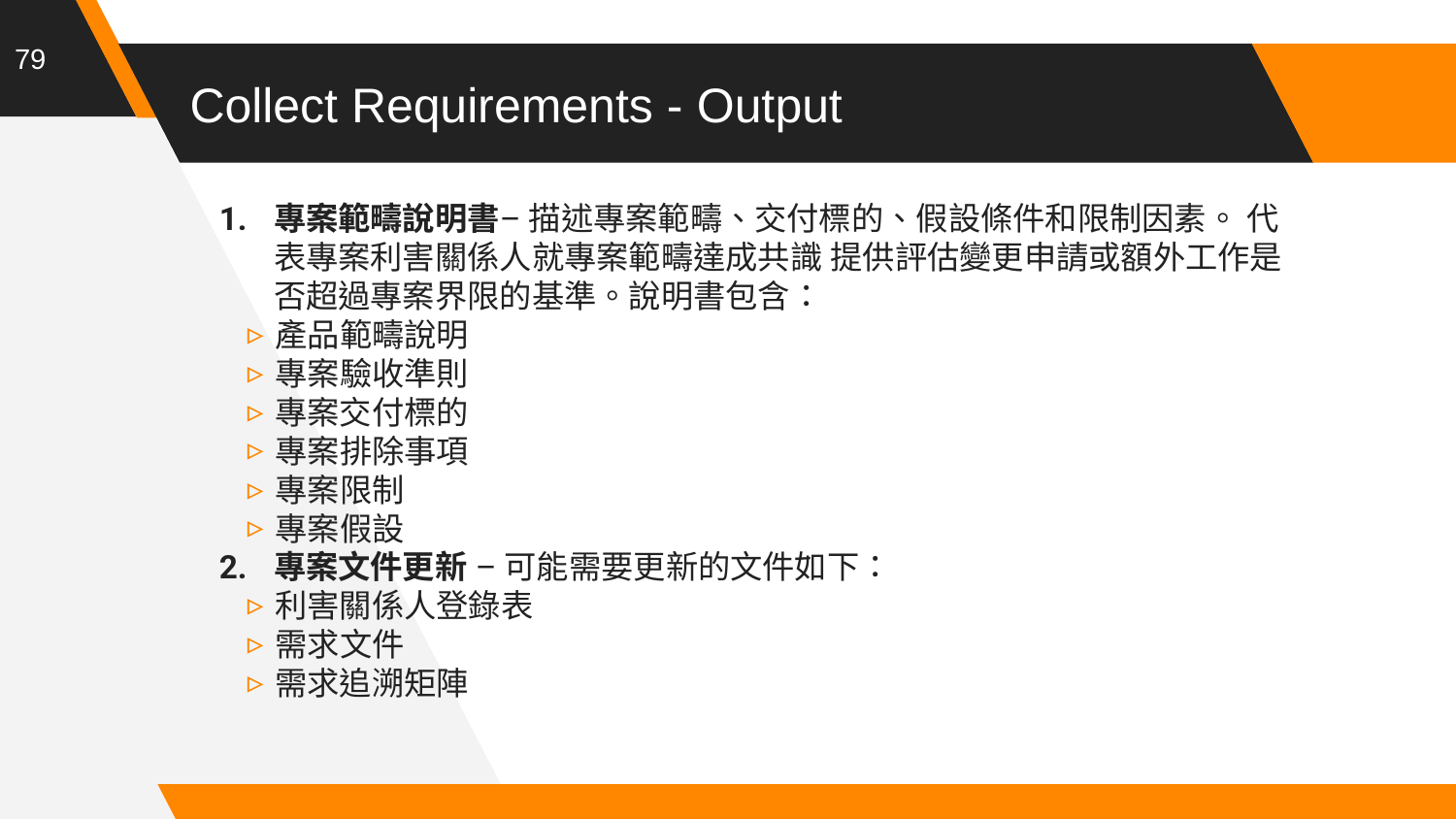

79
# Collect Requirements - Output
專案範疇說明書– 描述專案範疇、交付標的、假設條件和限制因素。 代表專案利害關係人就專案範疇達成共識 提供評估變更申請或額外工作是否超過專案界限的基準。說明書包含：
產品範疇說明
專案驗收準則
專案交付標的
專案排除事項
專案限制
專案假設
專案文件更新 – 可能需要更新的文件如下：
利害關係人登錄表
需求文件
需求追溯矩陣